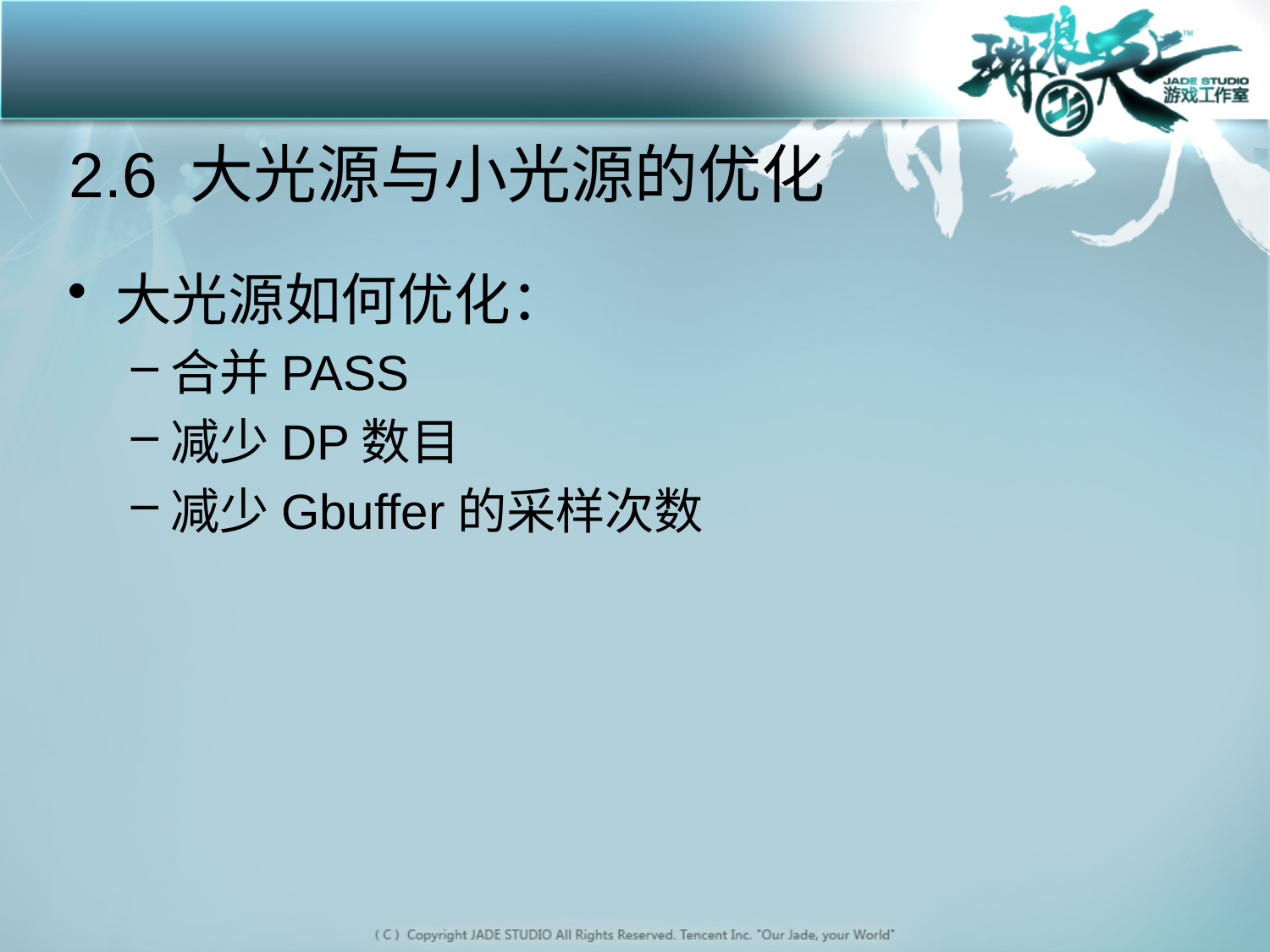

# 2.6 大光源与小光源的优化
大光源如何优化：
合并PASS
减少DP数目
减少Gbuffer的采样次数